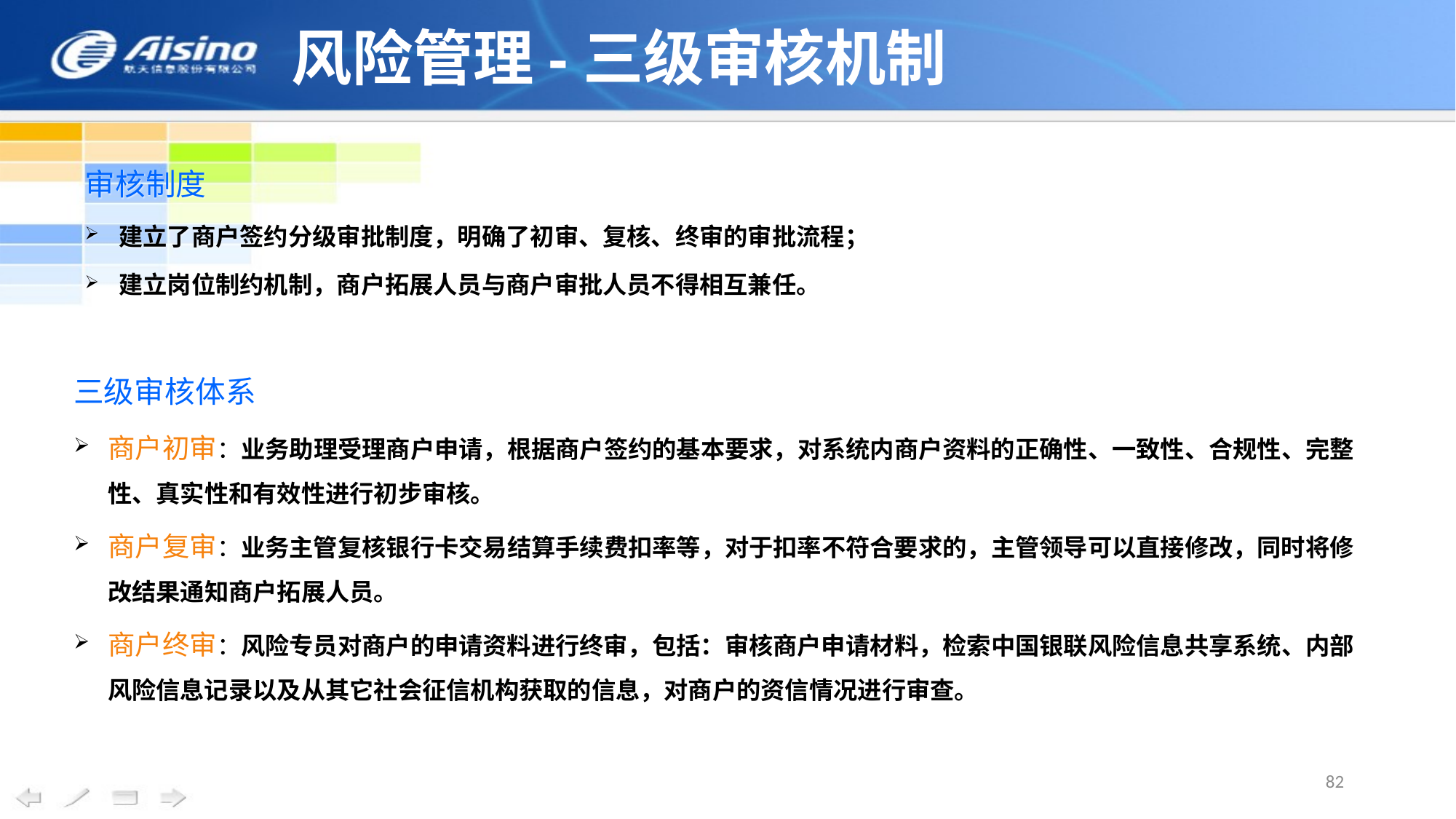

风险管理-三级审核机制
审核制度
建立了商户签约分级审批制度，明确了初审、复核、终审的审批流程；
建立岗位制约机制，商户拓展人员与商户审批人员不得相互兼任。

三级审核体系
商户初审：业务助理受理商户申请，根据商户签约的基本要求，对系统内商户资料的正确性、一致性、合规性、完整性、真实性和有效性进行初步审核。
商户复审：业务主管复核银行卡交易结算手续费扣率等，对于扣率不符合要求的，主管领导可以直接修改，同时将修改结果通知商户拓展人员。
商户终审：风险专员对商户的申请资料进行终审，包括：审核商户申请材料，检索中国银联风险信息共享系统、内部风险信息记录以及从其它社会征信机构获取的信息，对商户的资信情况进行审查。

82